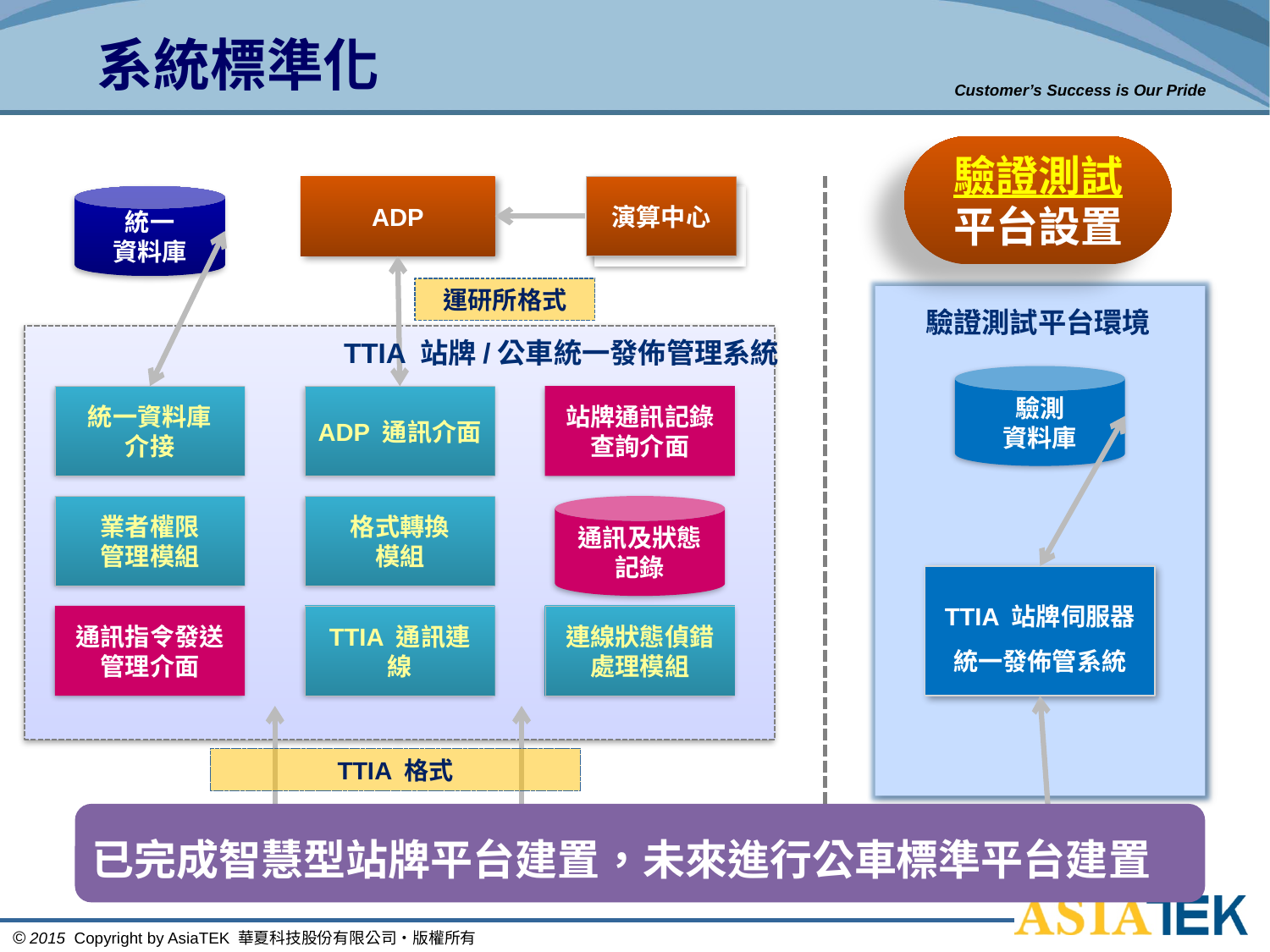

# 系統標準化
驗證測試平台設置

驗證測試平台環境
驗測
資料庫
TTIA 站牌伺服器
統一發佈管系統
待驗證TTIA站牌/公車
ADP
演算中心
統一
資料庫
演算中心
運研所格式

TTIA 站牌/公車統一發佈管理系統
統一資料庫
介接
ADP 通訊介面
站牌通訊記錄
查詢介面
業者權限
管理模組
格式轉換
模組
通訊及狀態記錄
通訊指令發送管理介面
TTIA 通訊連線
連線狀態偵錯處理模組
TTIA 格式
A廠 TTIA 站牌/公車
B廠 TTIA 站牌/公車
已完成智慧型站牌平台建置，未來進行公車標準平台建置